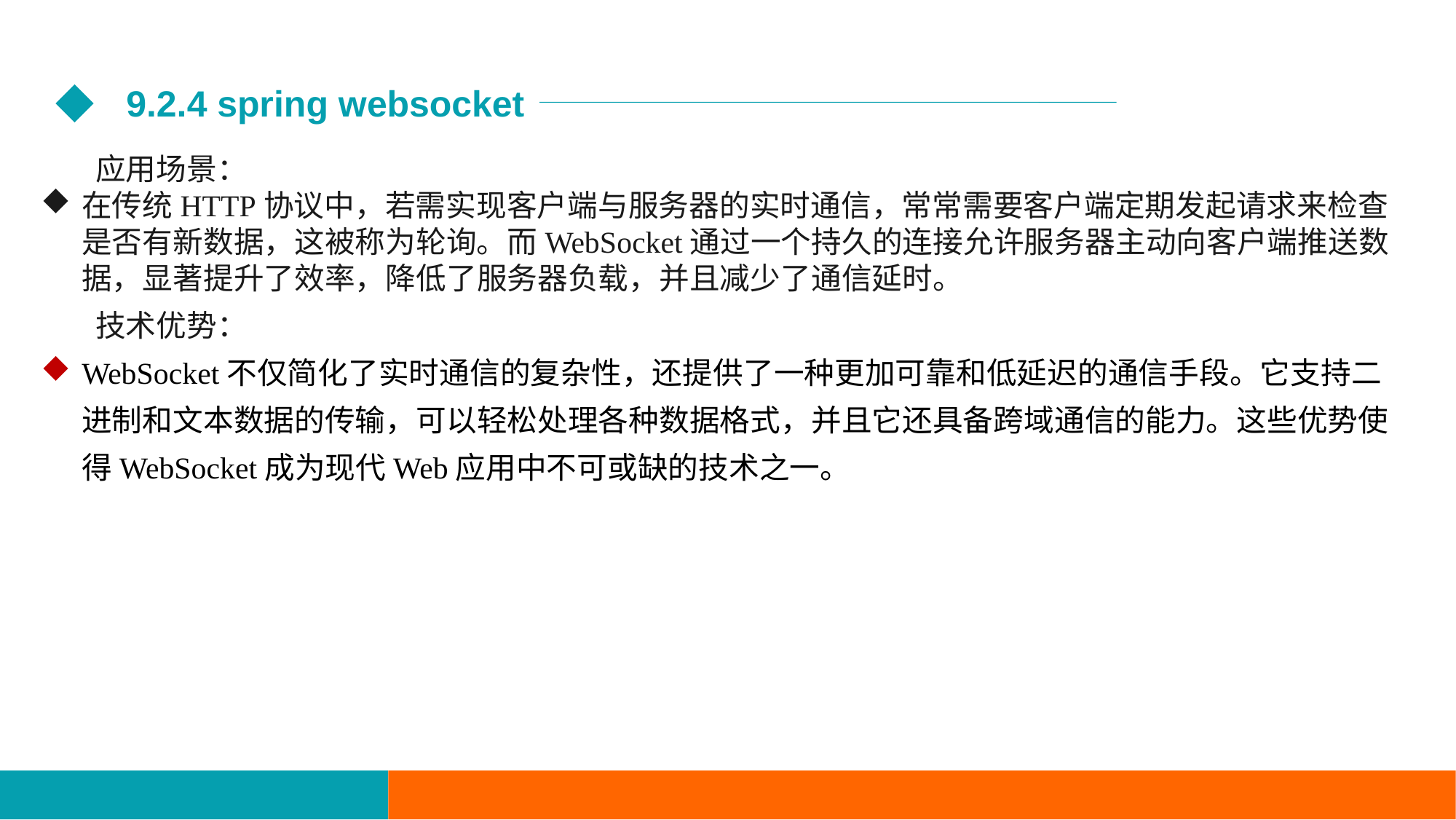

9.2.4 spring websocket
应用场景：
在传统HTTP协议中，若需实现客户端与服务器的实时通信，常常需要客户端定期发起请求来检查是否有新数据，这被称为轮询。而WebSocket通过一个持久的连接允许服务器主动向客户端推送数据，显著提升了效率，降低了服务器负载，并且减少了通信延时。
技术优势：
WebSocket不仅简化了实时通信的复杂性，还提供了一种更加可靠和低延迟的通信手段。它支持二进制和文本数据的传输，可以轻松处理各种数据格式，并且它还具备跨域通信的能力。这些优势使得WebSocket成为现代Web应用中不可或缺的技术之一。